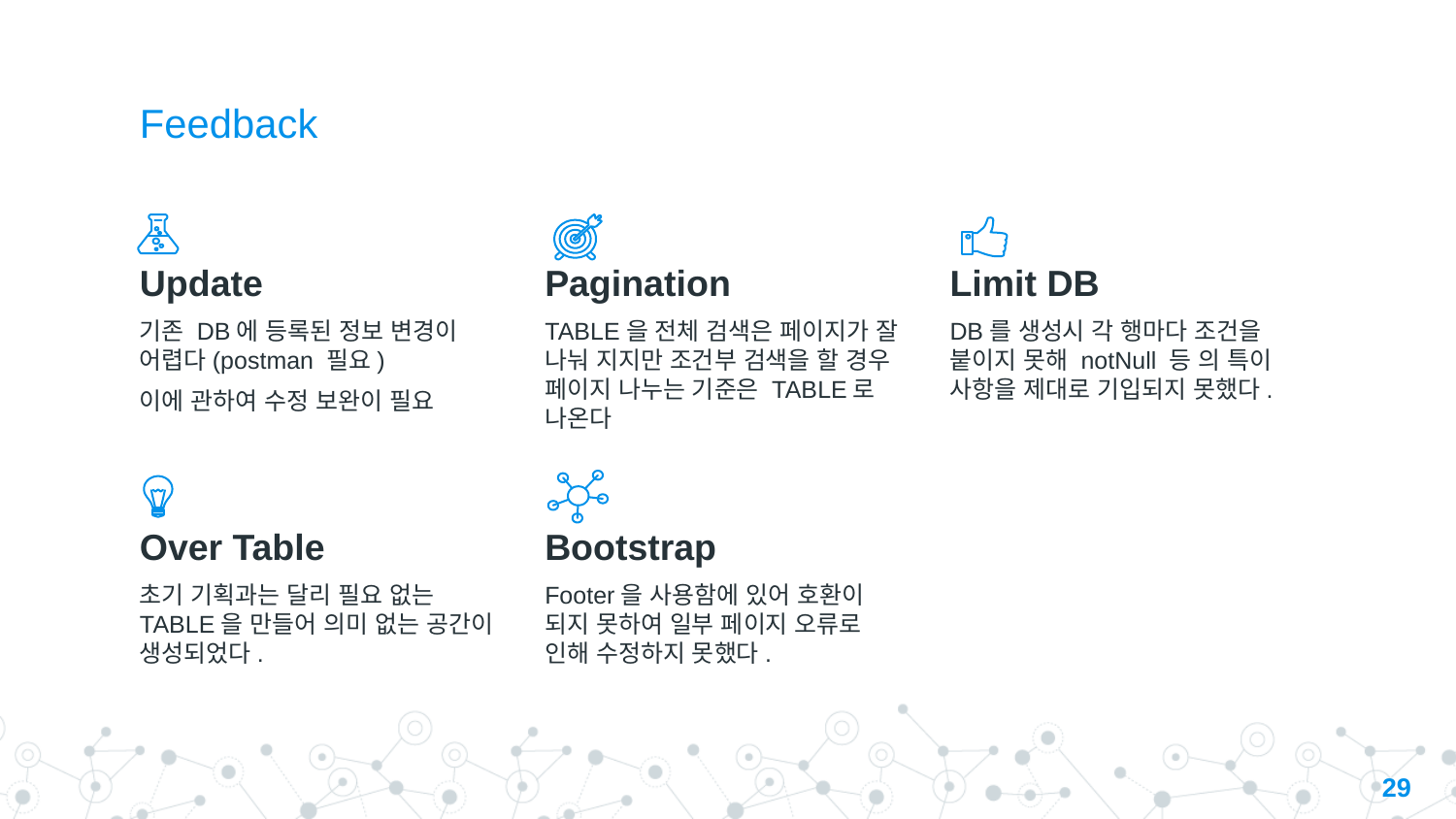

# Feedback

Update
기존 DB에 등록된 정보 변경이 어렵다(postman 필요)
이에 관하여 수정 보완이 필요
Pagination
TABLE을 전체 검색은 페이지가 잘 나눠 지지만 조건부 검색을 할 경우 페이지 나누는 기준은 TABLE로 나온다
Limit DB
DB를 생성시 각 행마다 조건을 붙이지 못해 notNull 등 의 특이 사항을 제대로 기입되지 못했다.

Over Table
초기 기획과는 달리 필요 없는 TABLE을 만들어 의미 없는 공간이 생성되었다.
Bootstrap
Footer을 사용함에 있어 호환이 되지 못하여 일부 페이지 오류로 인해 수정하지 못했다.
29